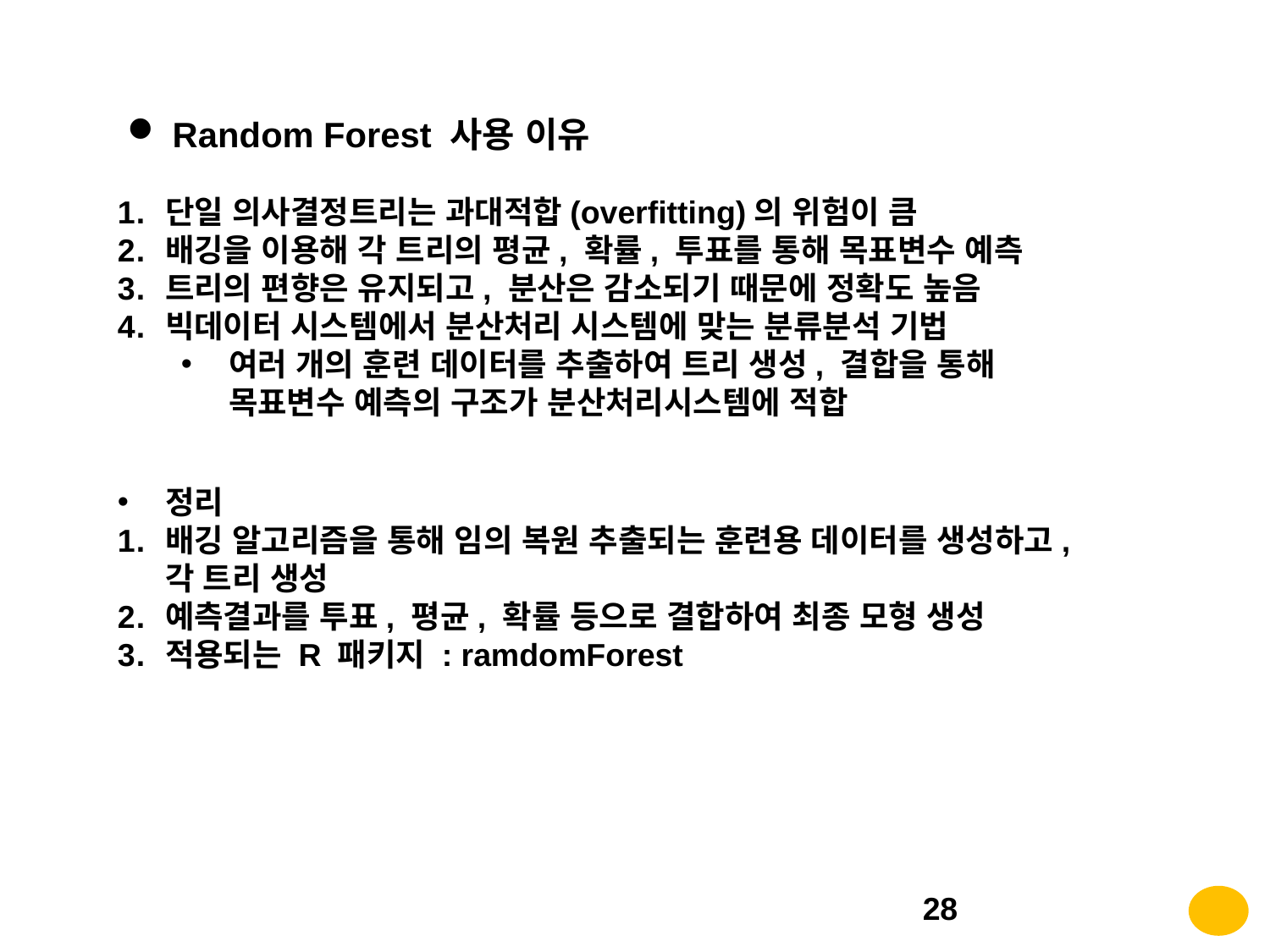

Random Forest 사용 이유
단일 의사결정트리는 과대적합(overfitting)의 위험이 큼
배깅을 이용해 각 트리의 평균, 확률, 투표를 통해 목표변수 예측
트리의 편향은 유지되고, 분산은 감소되기 때문에 정확도 높음
빅데이터 시스템에서 분산처리 시스템에 맞는 분류분석 기법
여러 개의 훈련 데이터를 추출하여 트리 생성, 결합을 통해 목표변수 예측의 구조가 분산처리시스템에 적합
정리
배깅 알고리즘을 통해 임의 복원 추출되는 훈련용 데이터를 생성하고, 각 트리 생성
예측결과를 투표, 평균, 확률 등으로 결합하여 최종 모형 생성
적용되는 R 패키지 : ramdomForest
28